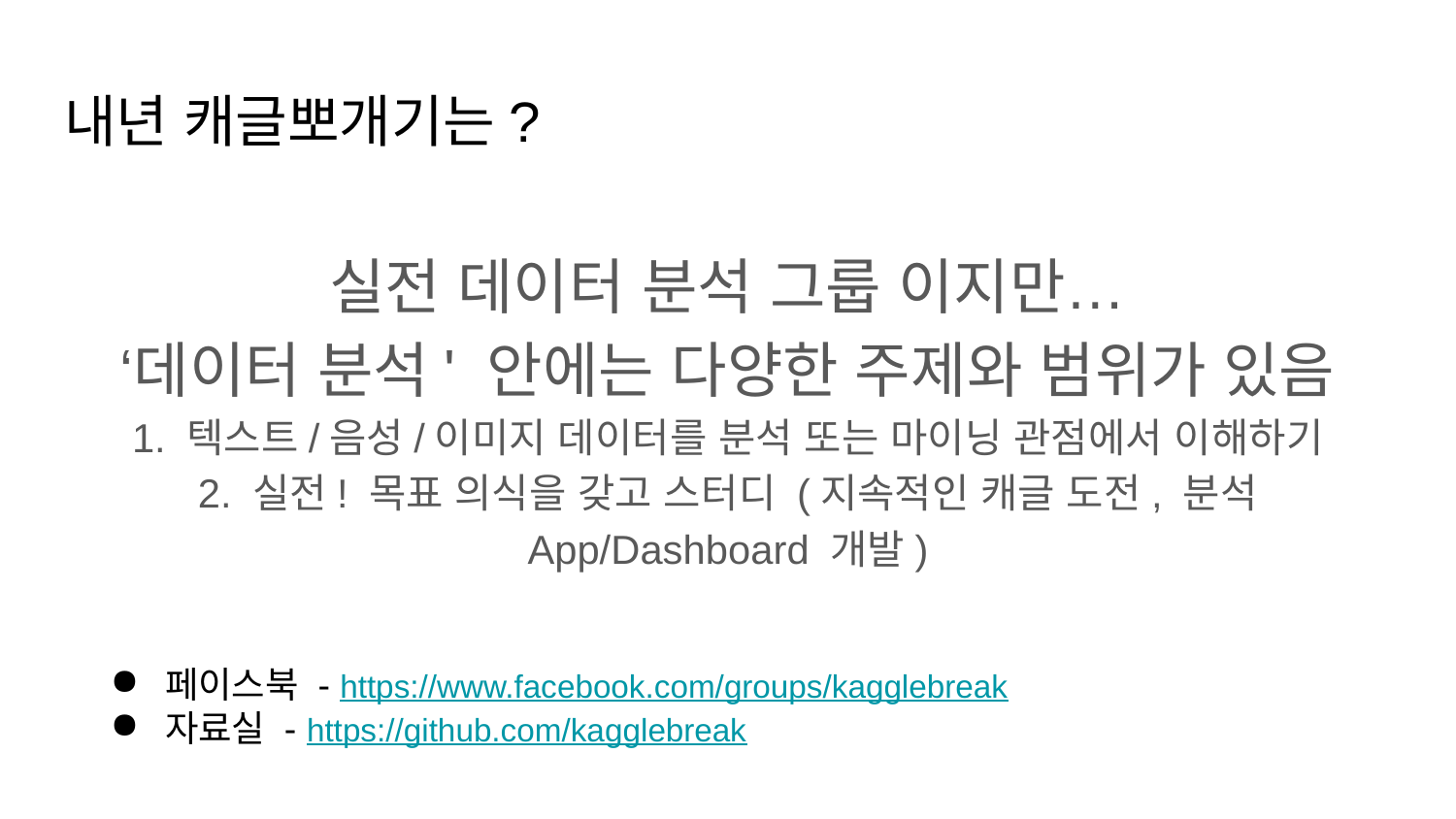

내년 캐글뽀개기는?

실전 데이터 분석 그룹 이지만…
‘데이터 분석' 안에는 다양한 주제와 범위가 있음
1. 텍스트/음성/이미지 데이터를 분석 또는 마이닝 관점에서 이해하기
2. 실전! 목표 의식을 갖고 스터디 (지속적인 캐글 도전, 분석 App/Dashboard 개발)
페이스북 - https://www.facebook.com/groups/kagglebreak
자료실 - https://github.com/kagglebreak